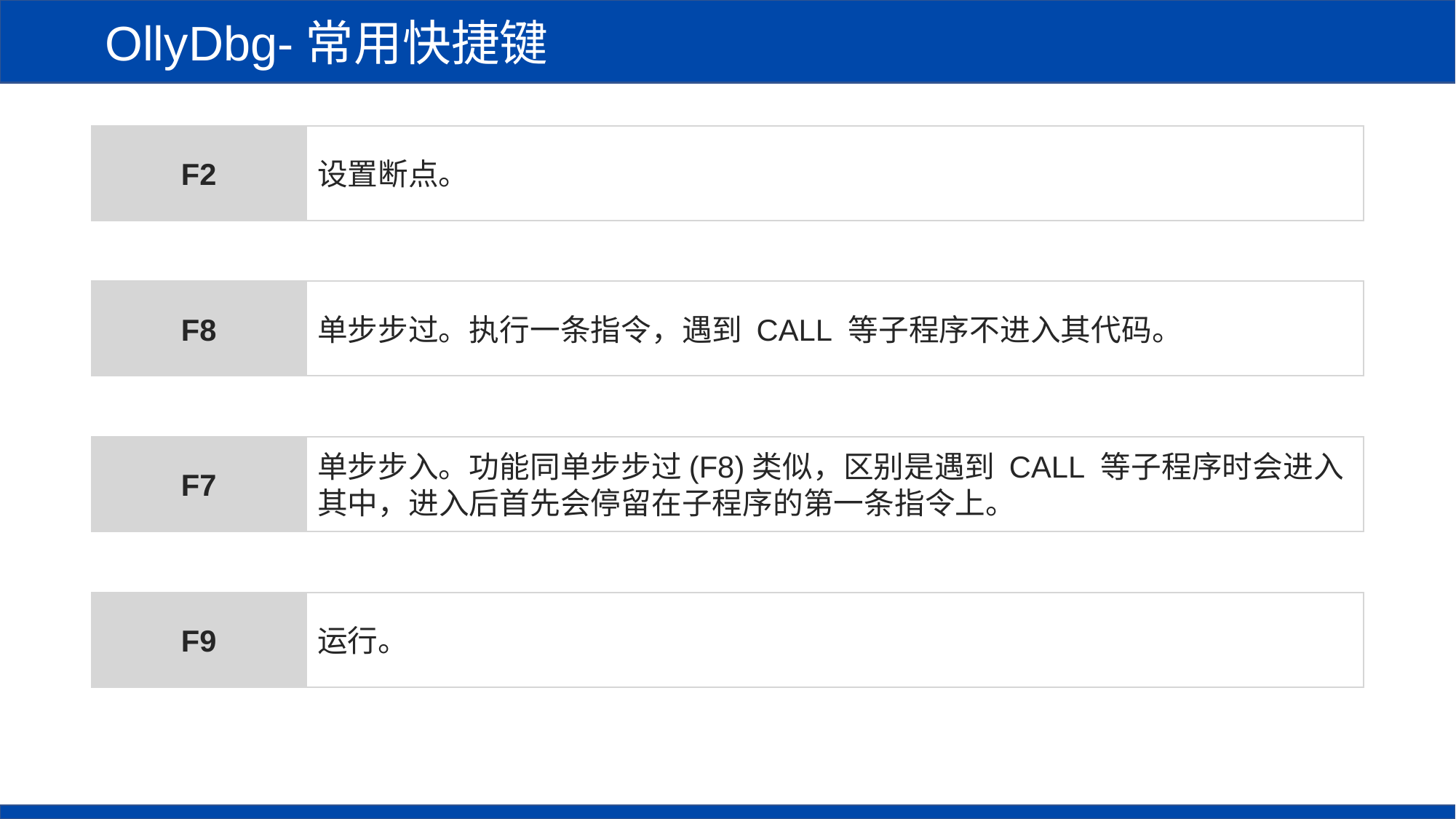

OllyDbg-常用快捷键
设置断点。
F2
单步步过。执行一条指令，遇到 CALL 等子程序不进入其代码。
F8
单步步入。功能同单步步过(F8)类似，区别是遇到 CALL 等子程序时会进入其中，进入后首先会停留在子程序的第一条指令上。
F7
运行。
F9